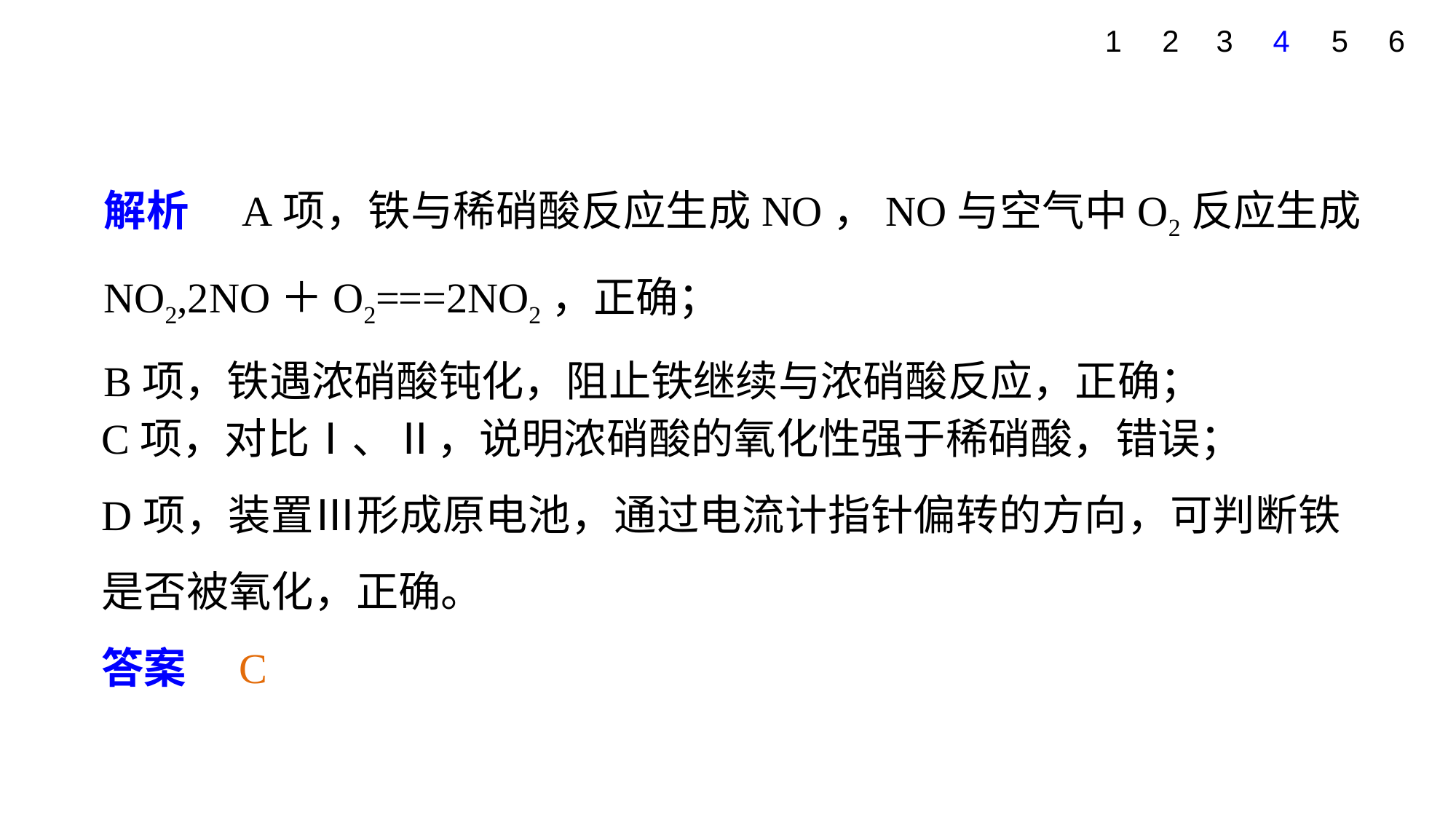

5
6
1
2
3
4
解析　A项，铁与稀硝酸反应生成NO，NO与空气中O2反应生成NO2,2NO＋O2===2NO2，正确；
B项，铁遇浓硝酸钝化，阻止铁继续与浓硝酸反应，正确；
C项，对比Ⅰ、Ⅱ，说明浓硝酸的氧化性强于稀硝酸，错误；
D项，装置Ⅲ形成原电池，通过电流计指针偏转的方向，可判断铁是否被氧化，正确。
答案　C